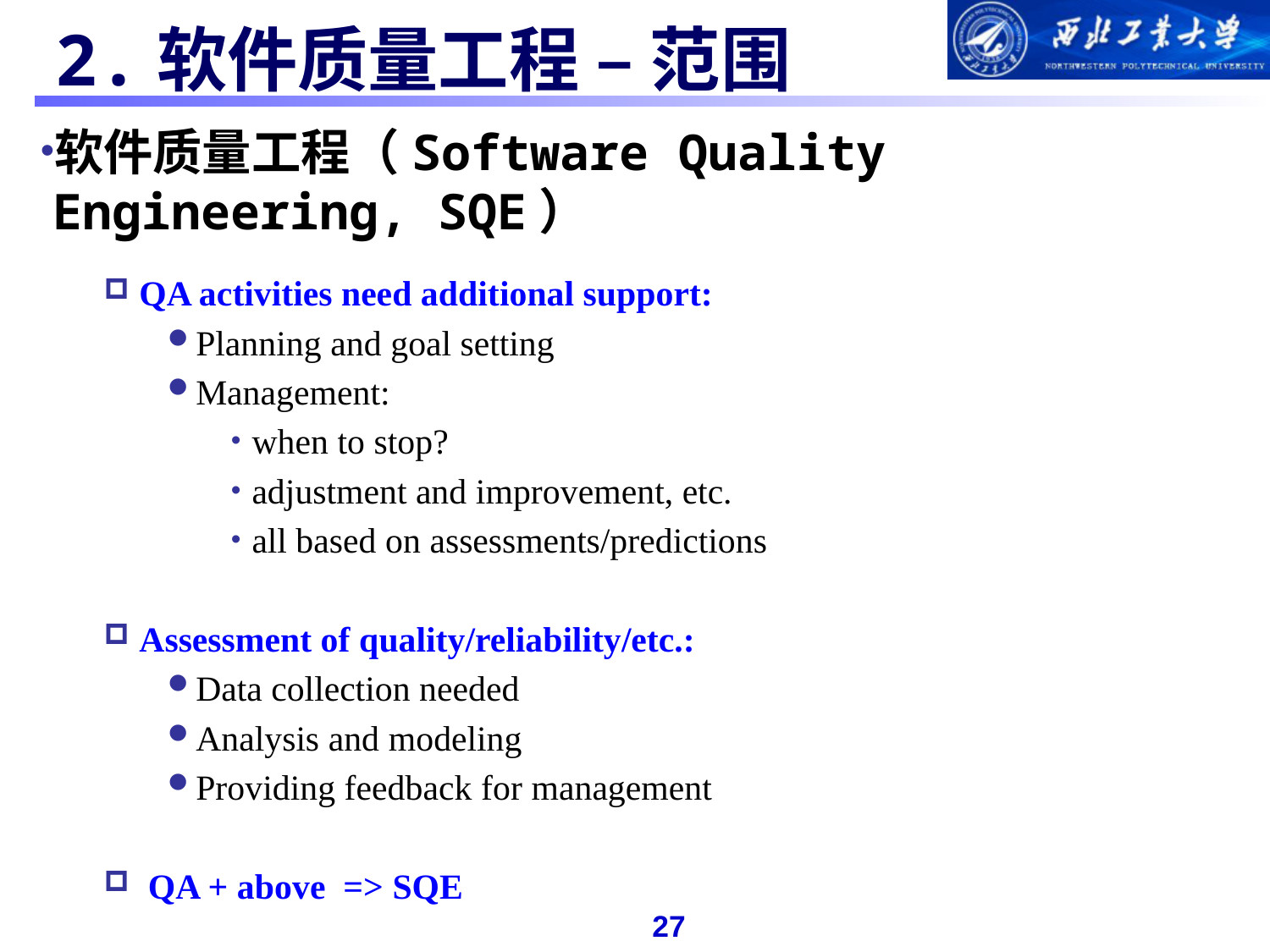

#
 2.软件质量工程 – 范围
软件质量工程（Software Quality Engineering, SQE）

 QA activities need additional support:
Planning and goal setting
Management:
 when to stop?
 adjustment and improvement, etc.
 all based on assessments/predictions

 Assessment of quality/reliability/etc.:
Data collection needed
Analysis and modeling
Providing feedback for management

  QA + above  => SQE